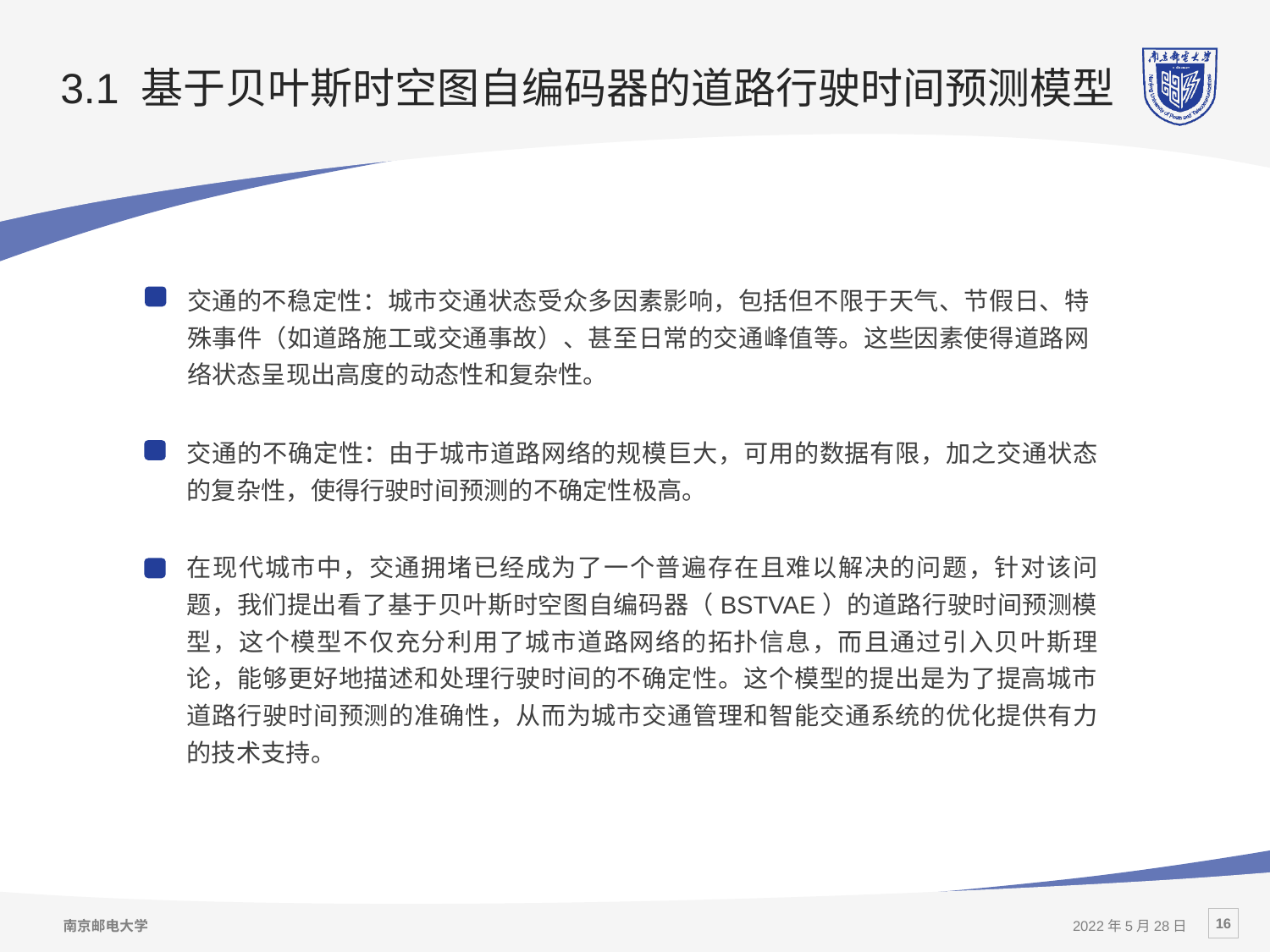

# 3.1 基于贝叶斯时空图自编码器的道路行驶时间预测模型
交通的不稳定性：城市交通状态受众多因素影响，包括但不限于天气、节假日、特殊事件（如道路施工或交通事故）、甚至日常的交通峰值等。这些因素使得道路网络状态呈现出高度的动态性和复杂性。

交通的不确定性：由于城市道路网络的规模巨大，可用的数据有限，加之交通状态的复杂性，使得行驶时间预测的不确定性极高。

在现代城市中，交通拥堵已经成为了一个普遍存在且难以解决的问题，针对该问题，我们提出看了基于贝叶斯时空图自编码器（BSTVAE）的道路行驶时间预测模型，这个模型不仅充分利用了城市道路网络的拓扑信息，而且通过引入贝叶斯理论，能够更好地描述和处理行驶时间的不确定性。这个模型的提出是为了提高城市道路行驶时间预测的准确性，从而为城市交通管理和智能交通系统的优化提供有力的技术支持。